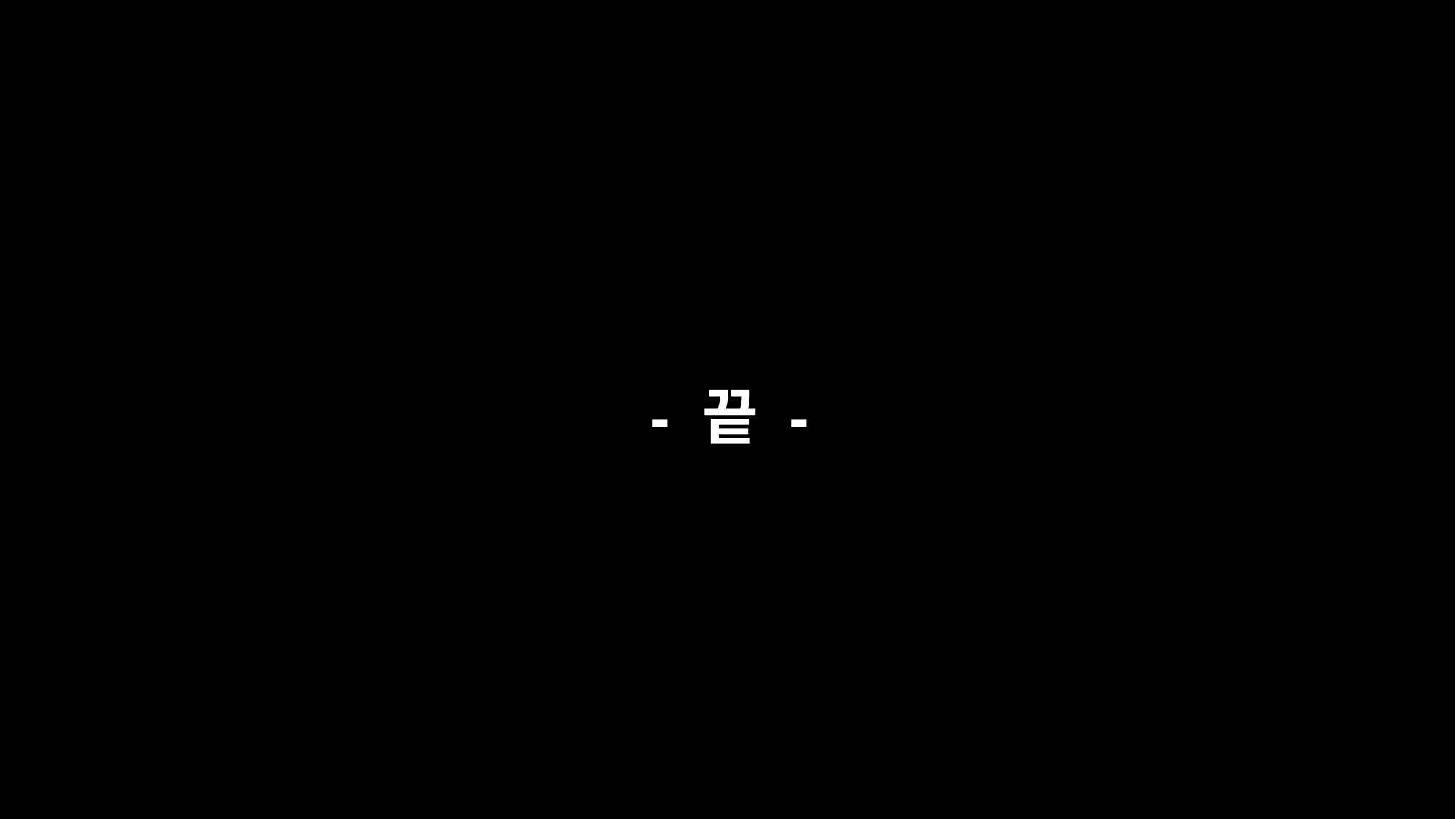

실제 통신 과정 - ⑤
 - 끝 -